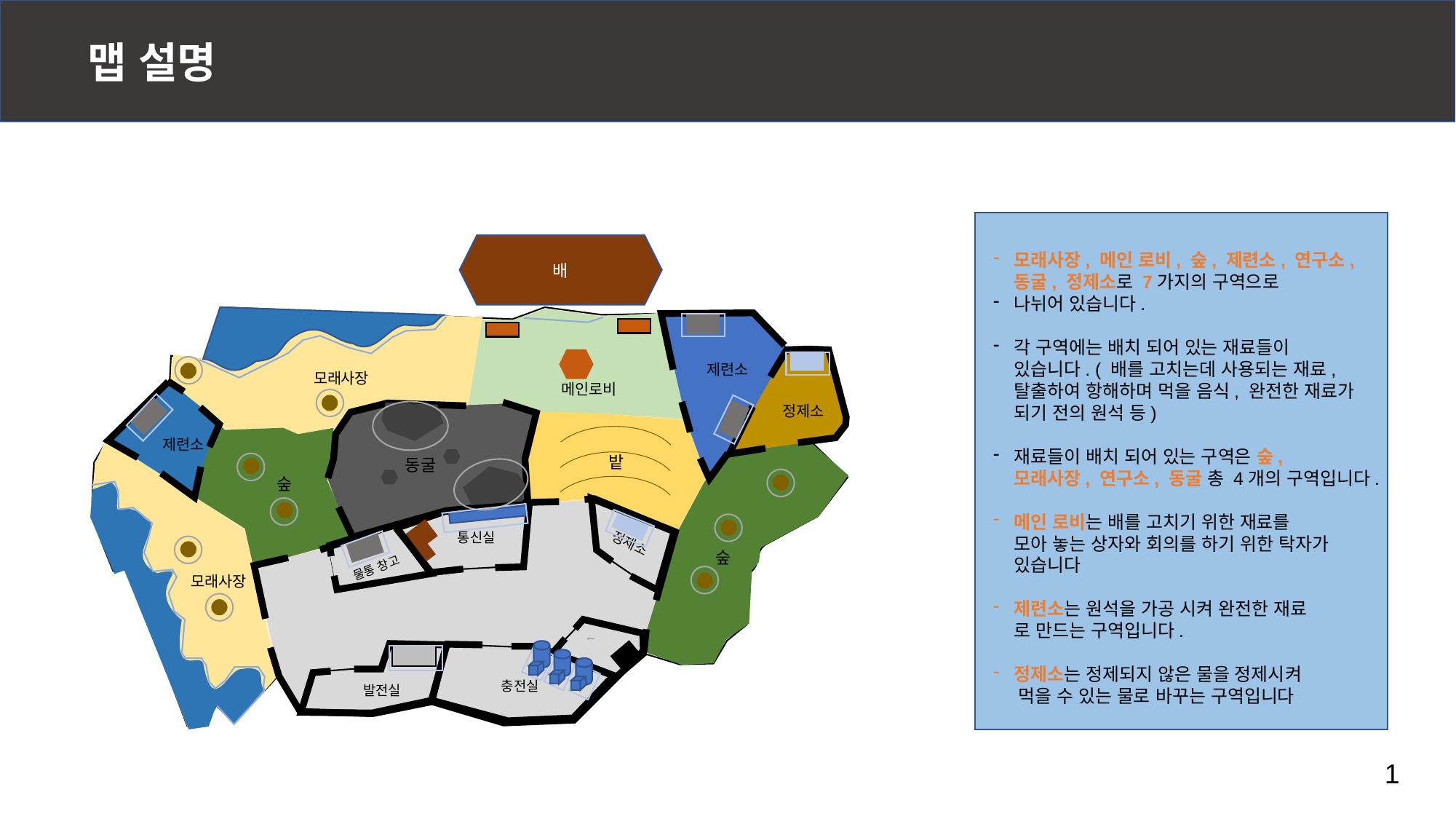

맵 설명

모래사장, 메인 로비, 숲, 제련소, 연구소,
동굴, 정제소로 7가지의 구역으로
나뉘어 있습니다.

각 구역에는 배치 되어 있는 재료들이
있습니다. ( 배를 고치는데 사용되는 재료,
탈출하여 항해하며 먹을 음식, 완전한 재료가
되기 전의 원석 등)

재료들이 배치 되어 있는 구역은 숲,
모래사장, 연구소, 동굴 총 4개의 구역입니다.

메인 로비는 배를 고치기 위한 재료를
모아 놓는 상자와 회의를 하기 위한 탁자가
있습니다

제련소는 원석을 가공 시켜 완전한 재료
로 만드는 구역입니다.

정제소는 정제되지 않은 물을 정제시켜
    먹을 수 있는 물로 바꾸는 구역입니다
배

제련소

모래사장

메인로비

정제소

제련소

밭

동굴

숲

통신실

정제소

숲
물통 창고

모래사장

충전기 창고

충전실
발전실
1